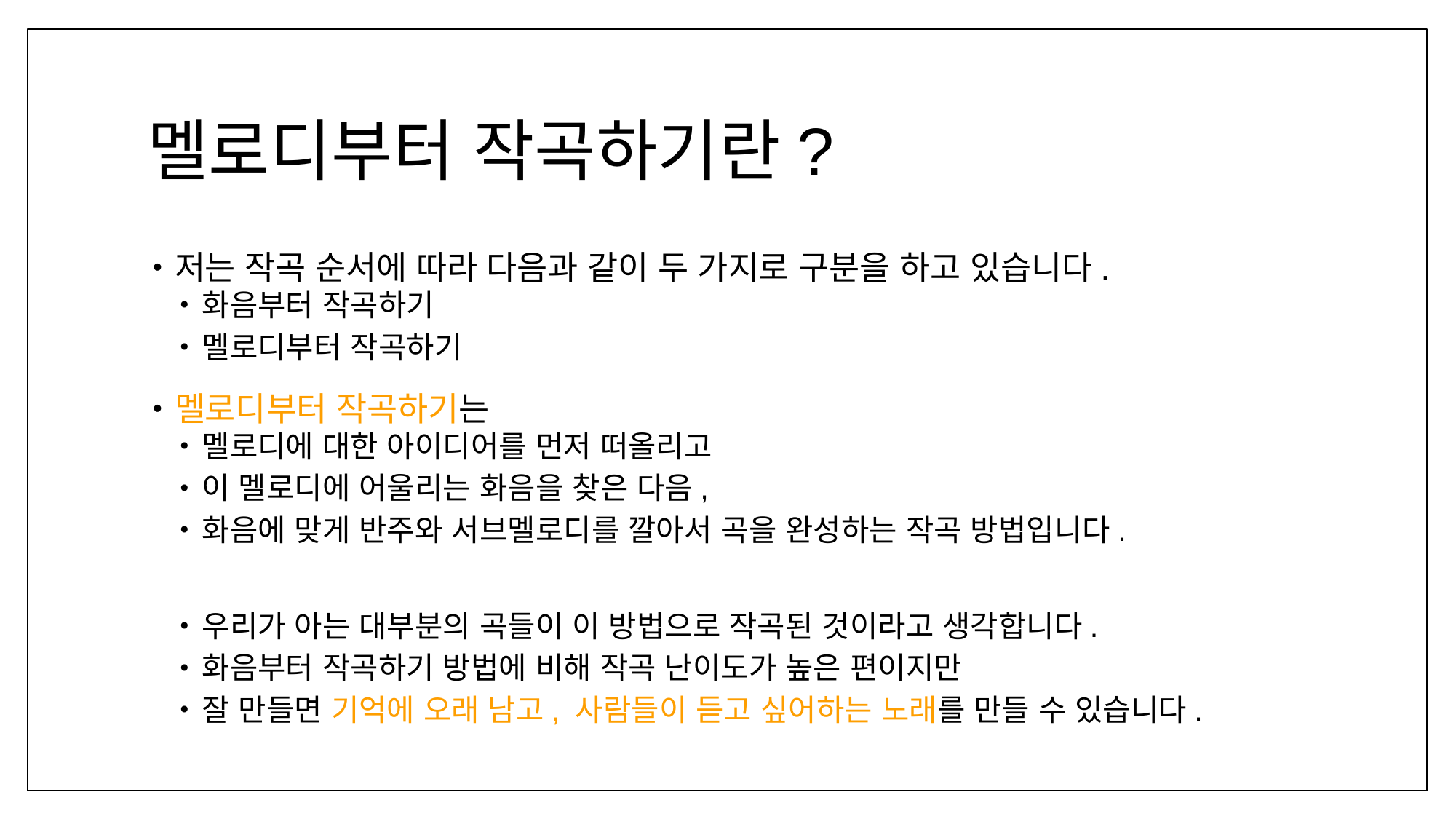

# 멜로디부터 작곡하기란?
저는 작곡 순서에 따라 다음과 같이 두 가지로 구분을 하고 있습니다.
화음부터 작곡하기
멜로디부터 작곡하기
멜로디부터 작곡하기는
멜로디에 대한 아이디어를 먼저 떠올리고
이 멜로디에 어울리는 화음을 찾은 다음,
화음에 맞게 반주와 서브멜로디를 깔아서 곡을 완성하는 작곡 방법입니다.

우리가 아는 대부분의 곡들이 이 방법으로 작곡된 것이라고 생각합니다.
화음부터 작곡하기 방법에 비해 작곡 난이도가 높은 편이지만
잘 만들면 기억에 오래 남고, 사람들이 듣고 싶어하는 노래를 만들 수 있습니다.